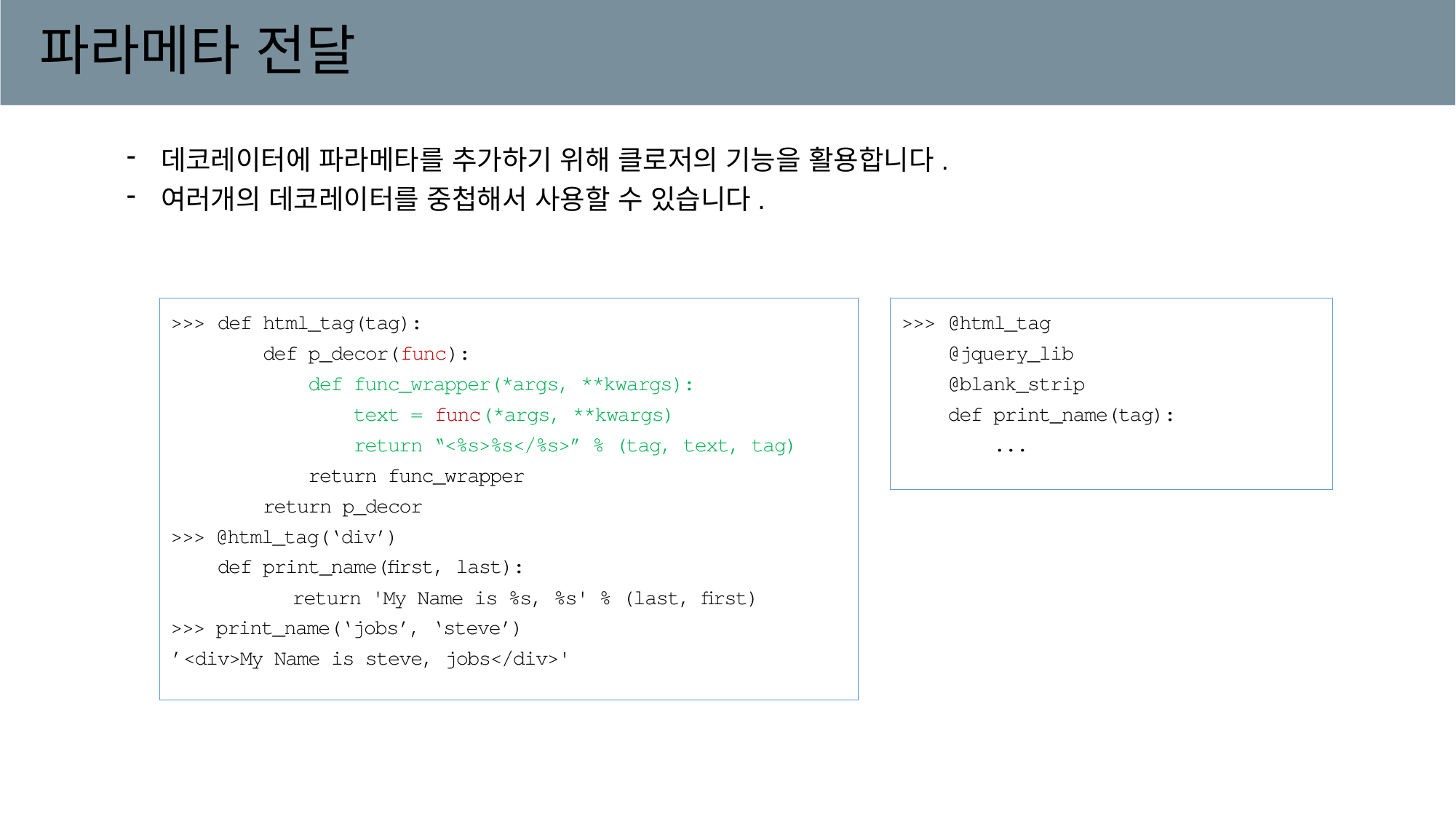

# 파라메타 전달
데코레이터에 파라메타를 추가하기 위해 클로저의 기능을 활용합니다.
여러개의 데코레이터를 중첩해서 사용할 수 있습니다.
>>> def html_tag(tag):
        def p_decor(func):
            def func_wrapper(*args, **kwargs):
                text = func(*args, **kwargs)
                return “<%s>%s</%s>” % (tag, text, tag)
            return func_wrapper
        return p_decor
>>> @html_tag(‘div’)
    def print_name(first, last):
	 return 'My Name is %s, %s' % (last, first)
>>> print_name(‘jobs’, ‘steve’)
’<div>My Name is steve, jobs</div>'
>>> @html_tag
    @jquery_lib
    @blank_strip
    def print_name(tag):
        ...